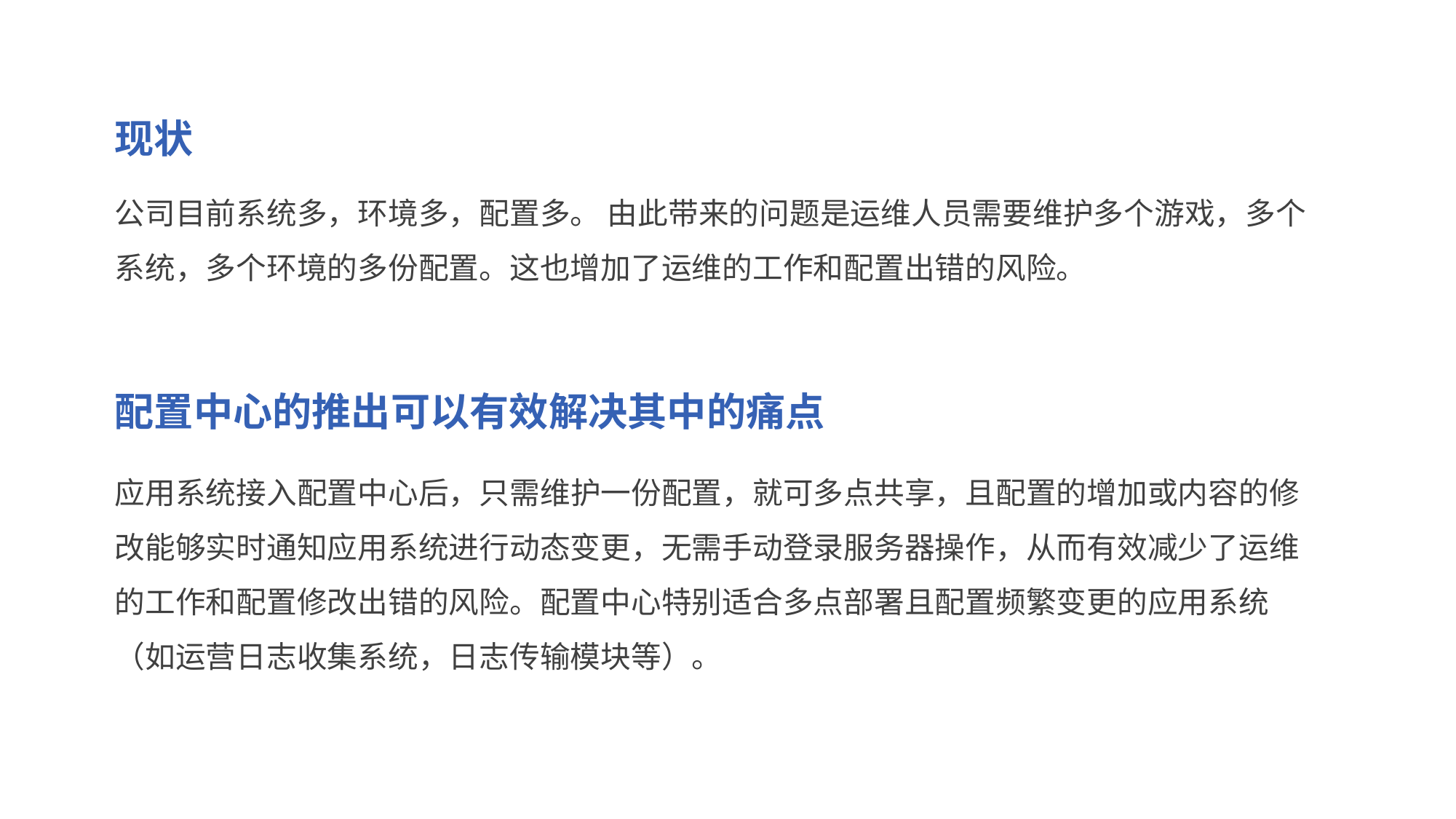

现状
公司目前系统多，环境多，配置多。 由此带来的问题是运维人员需要维护多个游戏，多个系统，多个环境的多份配置。这也增加了运维的工作和配置出错的风险。
配置中心的推出可以有效解决其中的痛点
应用系统接入配置中心后，只需维护一份配置，就可多点共享，且配置的增加或内容的修改能够实时通知应用系统进行动态变更，无需手动登录服务器操作，从而有效减少了运维的工作和配置修改出错的风险。配置中心特别适合多点部署且配置频繁变更的应用系统（如运营日志收集系统，日志传输模块等）。